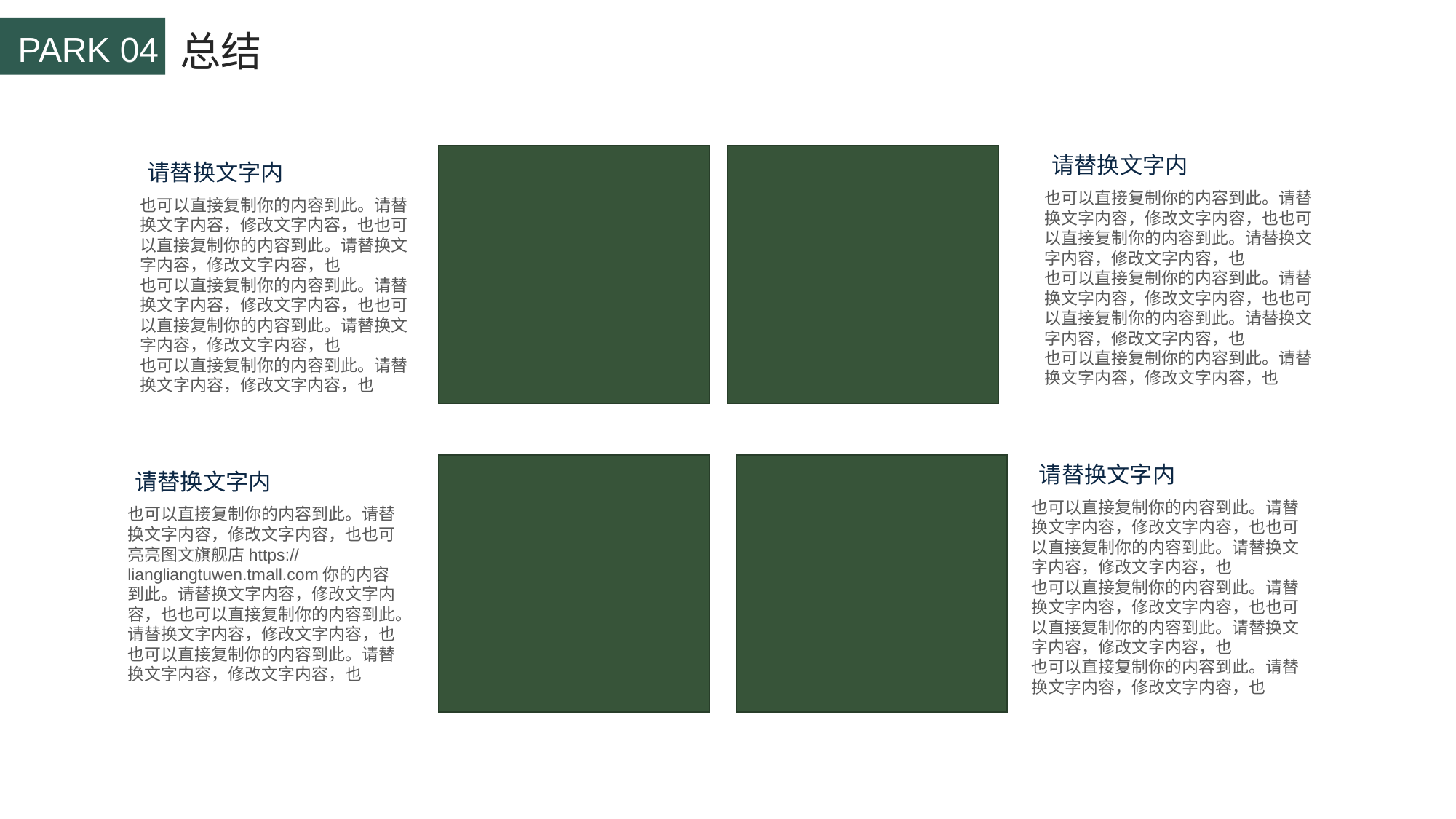

总结

请替换文字内
请替换文字内
也可以直接复制你的内容到此。请替换文字内容，修改文字内容，也也可以直接复制你的内容到此。请替换文字内容，修改文字内容，也
也可以直接复制你的内容到此。请替换文字内容，修改文字内容，也也可以直接复制你的内容到此。请替换文字内容，修改文字内容，也
也可以直接复制你的内容到此。请替换文字内容，修改文字内容，也

也可以直接复制你的内容到此。请替换文字内容，修改文字内容，也也可以直接复制你的内容到此。请替换文字内容，修改文字内容，也
也可以直接复制你的内容到此。请替换文字内容，修改文字内容，也也可以直接复制你的内容到此。请替换文字内容，修改文字内容，也
也可以直接复制你的内容到此。请替换文字内容，修改文字内容，也

请替换文字内
请替换文字内
也可以直接复制你的内容到此。请替换文字内容，修改文字内容，也也可以直接复制你的内容到此。请替换文字内容，修改文字内容，也
也可以直接复制你的内容到此。请替换文字内容，修改文字内容，也也可以直接复制你的内容到此。请替换文字内容，修改文字内容，也
也可以直接复制你的内容到此。请替换文字内容，修改文字内容，也

也可以直接复制你的内容到此。请替换文字内容，修改文字内容，也也可亮亮图文旗舰店https://liangliangtuwen.tmall.com你的内容到此。请替换文字内容，修改文字内容，也也可以直接复制你的内容到此。请替换文字内容，修改文字内容，也
也可以直接复制你的内容到此。请替换文字内容，修改文字内容，也